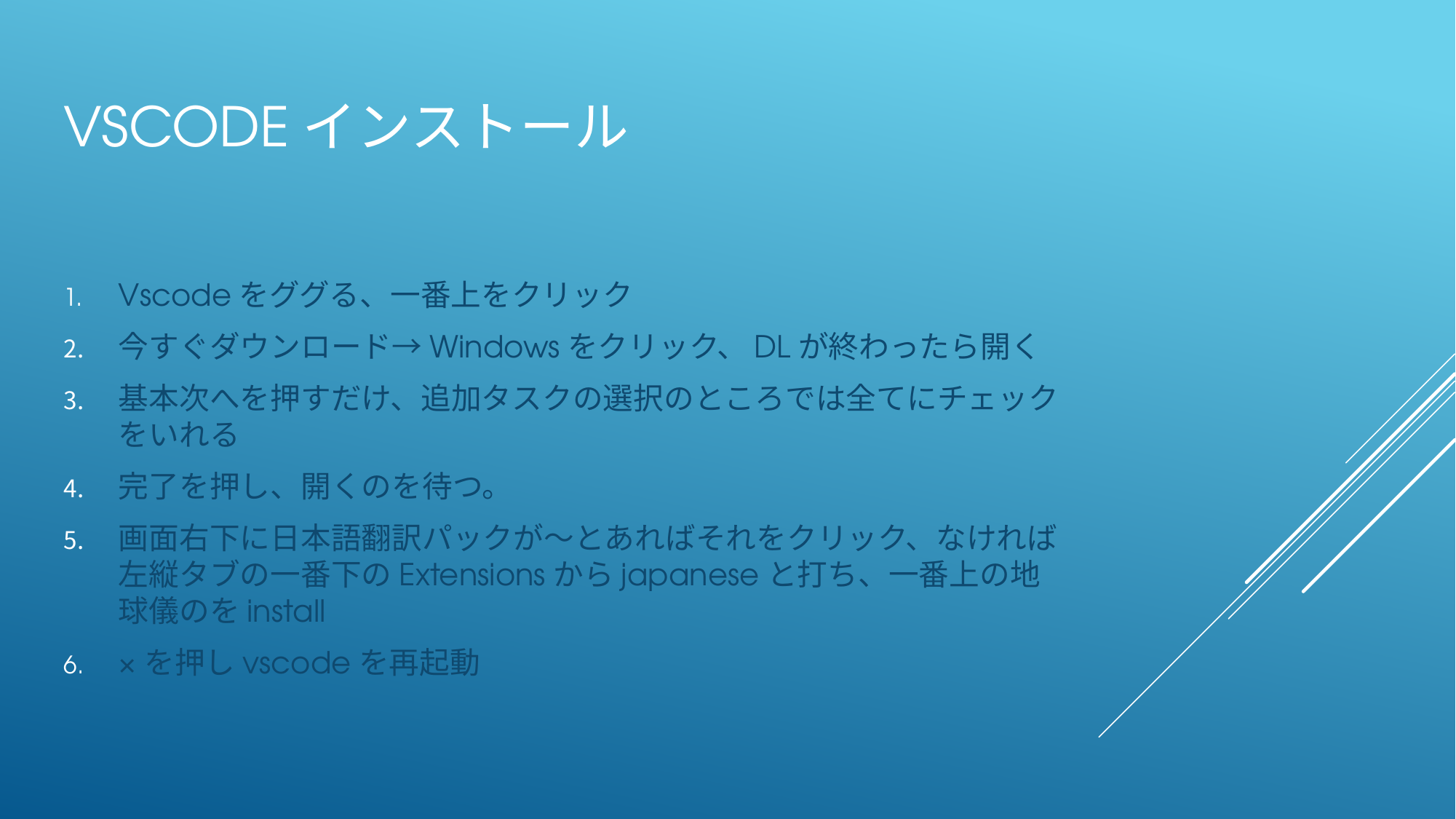

# VScodeインストール
Vscodeをググる、一番上をクリック
今すぐダウンロード→Windowsをクリック、DLが終わったら開く
基本次へを押すだけ、追加タスクの選択のところでは全てにチェックをいれる
完了を押し、開くのを待つ。
画面右下に日本語翻訳パックが～とあればそれをクリック、なければ左縦タブの一番下のExtensionsからjapaneseと打ち、一番上の地球儀のをinstall
×を押しvscodeを再起動